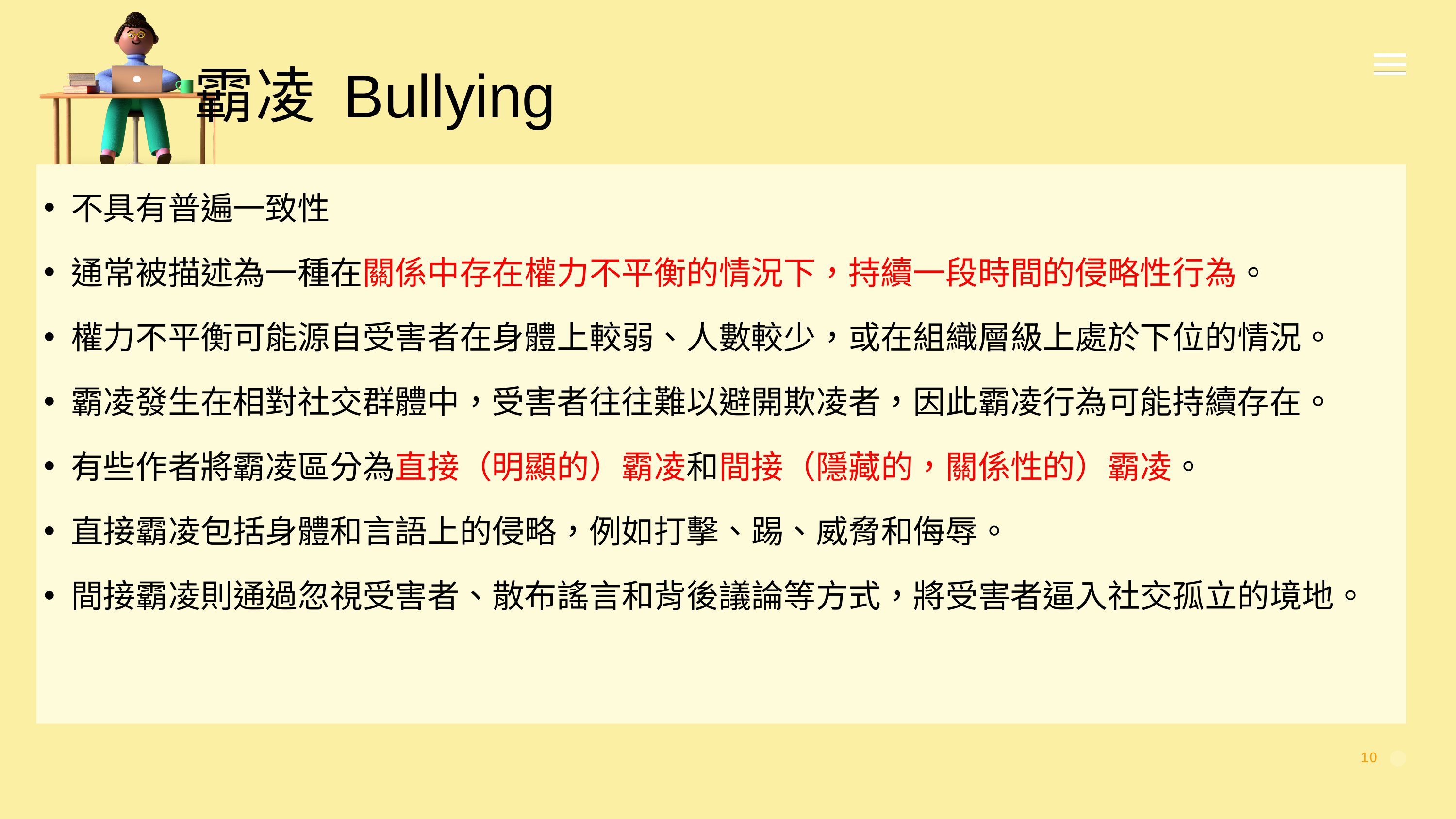

霸凌 Bullying

不具有普遍一致性
通常被描述為一種在關係中存在權力不平衡的情況下，持續一段時間的侵略性行為。
權力不平衡可能源自受害者在身體上較弱、人數較少，或在組織層級上處於下位的情況。
霸凌發生在相對社交群體中，受害者往往難以避開欺凌者，因此霸凌行為可能持續存在。
有些作者將霸凌區分為直接（明顯的）霸凌和間接（隱藏的，關係性的）霸凌。
直接霸凌包括身體和言語上的侵略，例如打擊、踢、威脅和侮辱。
間接霸凌則通過忽視受害者、散布謠言和背後議論等方式，將受害者逼入社交孤立的境地。

10